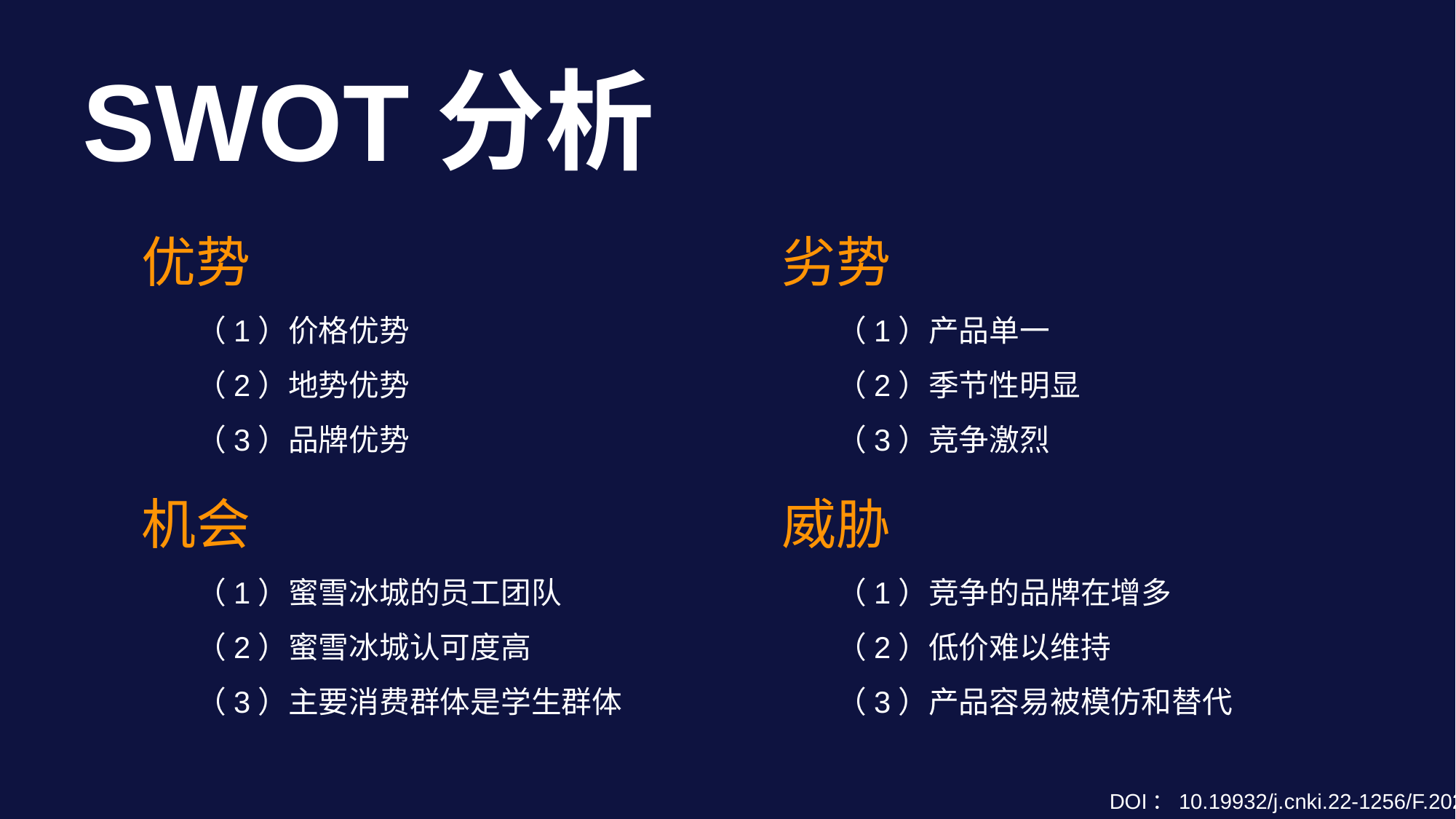

SWOT分析
优势
（1）价格优势
（2）地势优势
（3）品牌优势
机会
（1）蜜雪冰城的员工团队
（2）蜜雪冰城认可度高
（3）主要消费群体是学生群体

劣势
（1）产品单一
（2）季节性明显
（3）竞争激烈
威胁
（1）竞争的品牌在增多
（2）低价难以维持
（3）产品容易被模仿和替代
DOI：10.19932/j.cnki.22-1256/F.2022.09.068